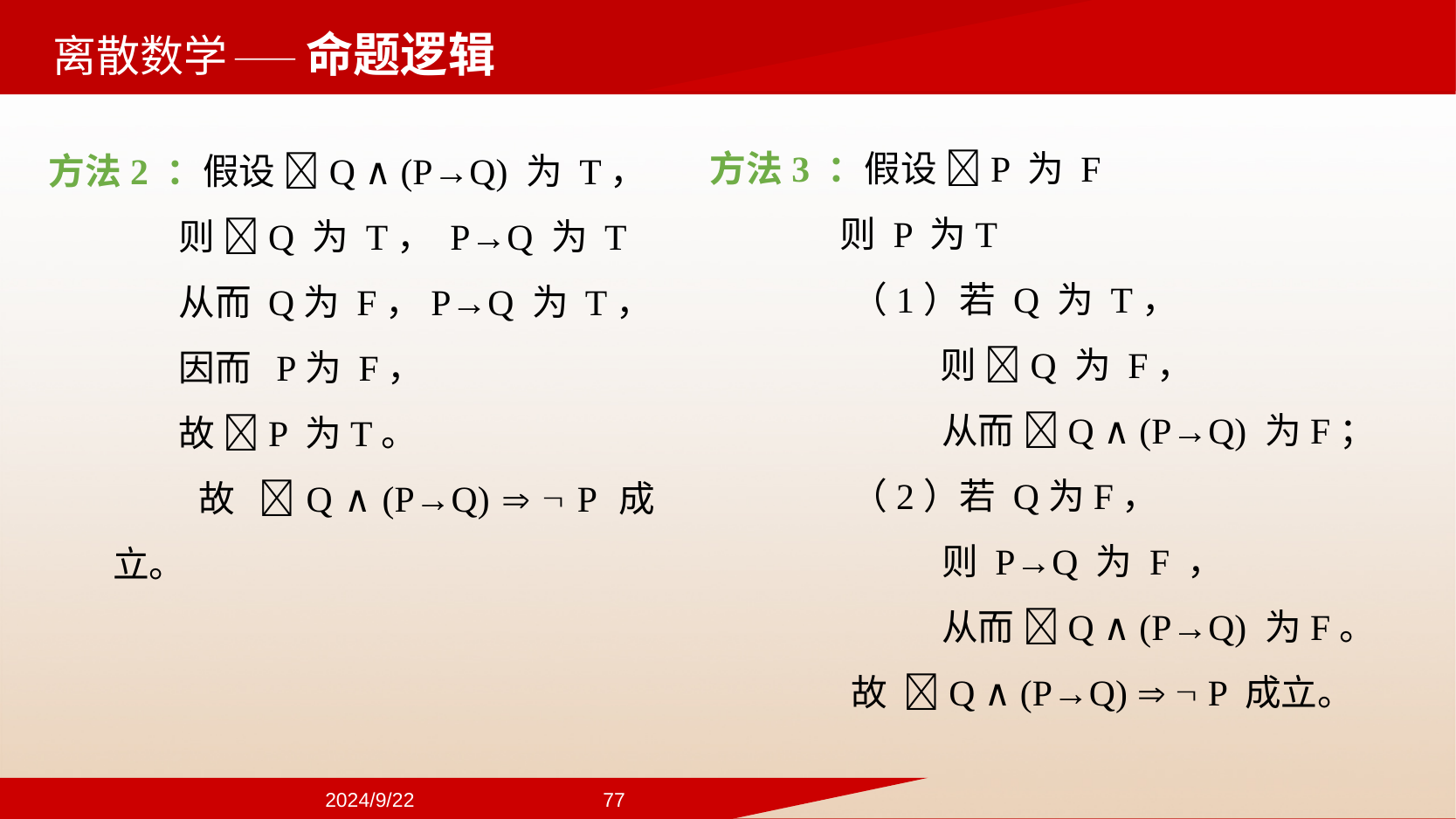

——命题逻辑
方法3 ：假设 ¬P 为 F
               则 P 为T
（1）若 Q 为 T，
          则 ¬Q 为 F，
从而 ¬Q ∧ (P→Q) 为F；
（2）若 Q为F，
则 P→Q 为 F ，
从而 ¬Q ∧ (P→Q) 为F。
故  ¬Q ∧ (P→Q) ⇒ ¬ P 成立。
方法2 ：假设 ¬Q ∧ (P→Q) 为 T，
               则 ¬Q 为 T， P→Q 为 T
               从而 Q为 F，P→Q 为 T，
               因而  P为 F，
               故 ¬P 为T。
 故  ¬Q ∧ (P→Q) ⇒ ¬ P 成立。

2024/9/22
77